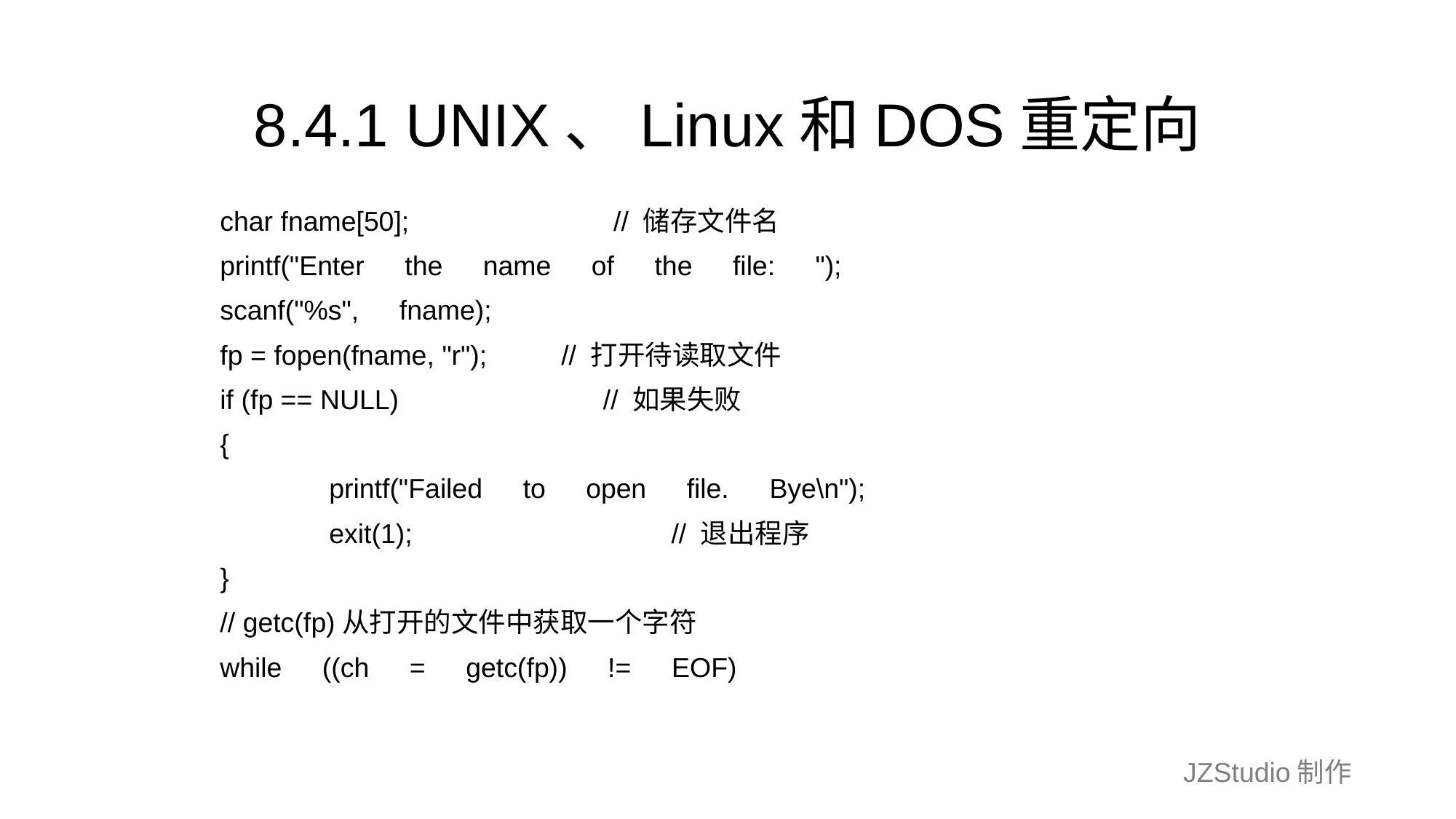

# 8.4.1 UNIX、Linux和DOS重定向
	char fname[50];　　　　　　　// 储存文件名
	printf("Enter　the　name　of　the　file:　");
	scanf("%s",　fname);
	fp = fopen(fname, "r");　　 // 打开待读取文件
	if (fp == NULL)　　　　　　　// 如果失败
	{
		printf("Failed　to　open　file.　Bye\n");
		exit(1);　　　　　　　　　// 退出程序
	}
	// getc(fp)从打开的文件中获取一个字符
	while　((ch　=　getc(fp))　!=　EOF)